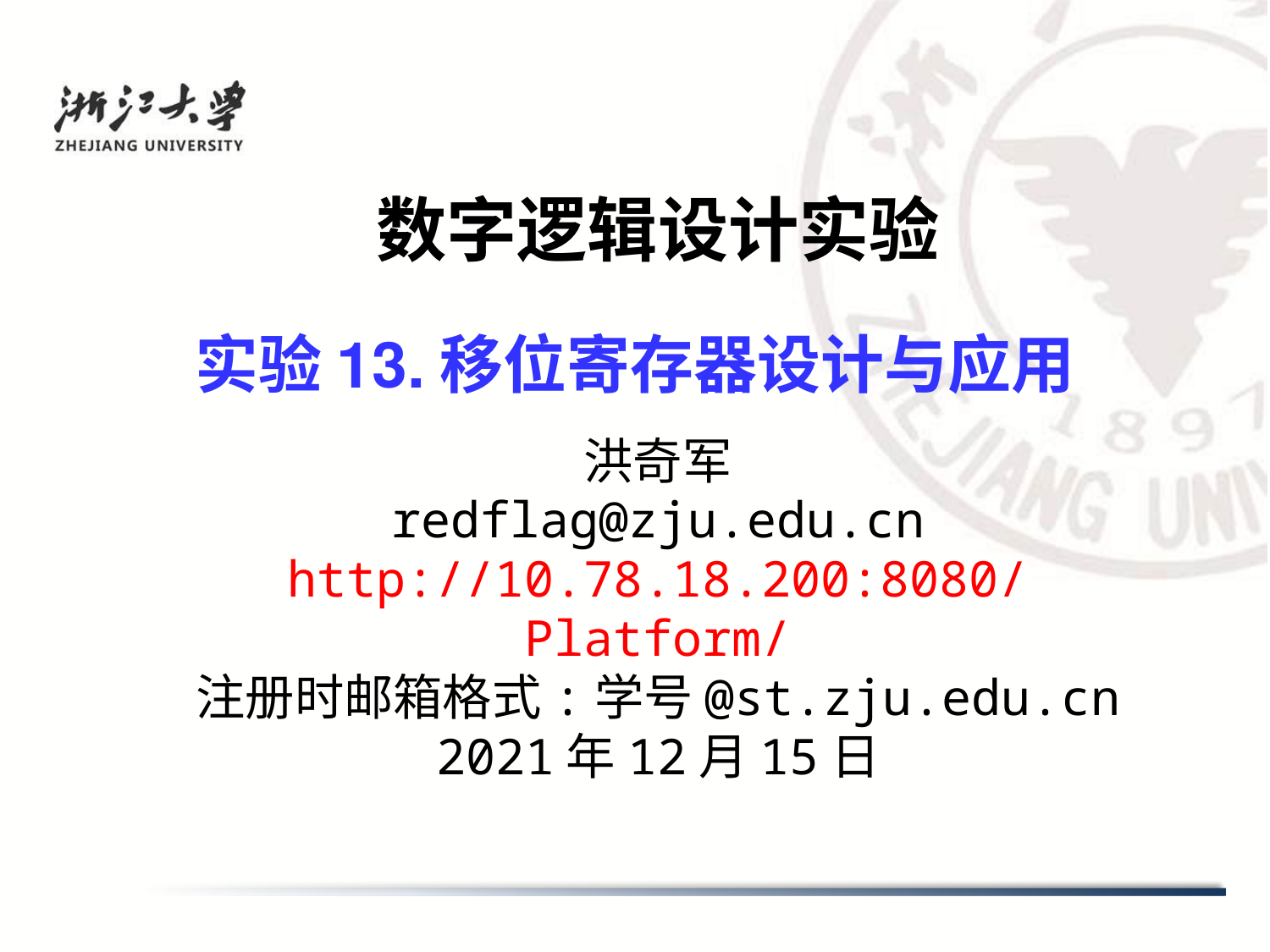

# 数字逻辑设计实验
实验13.移位寄存器设计与应用
洪奇军
redflag@zju.edu.cn
http://10.78.18.200:8080/Platform/
注册时邮箱格式:学号@st.zju.edu.cn
2021年12月15日